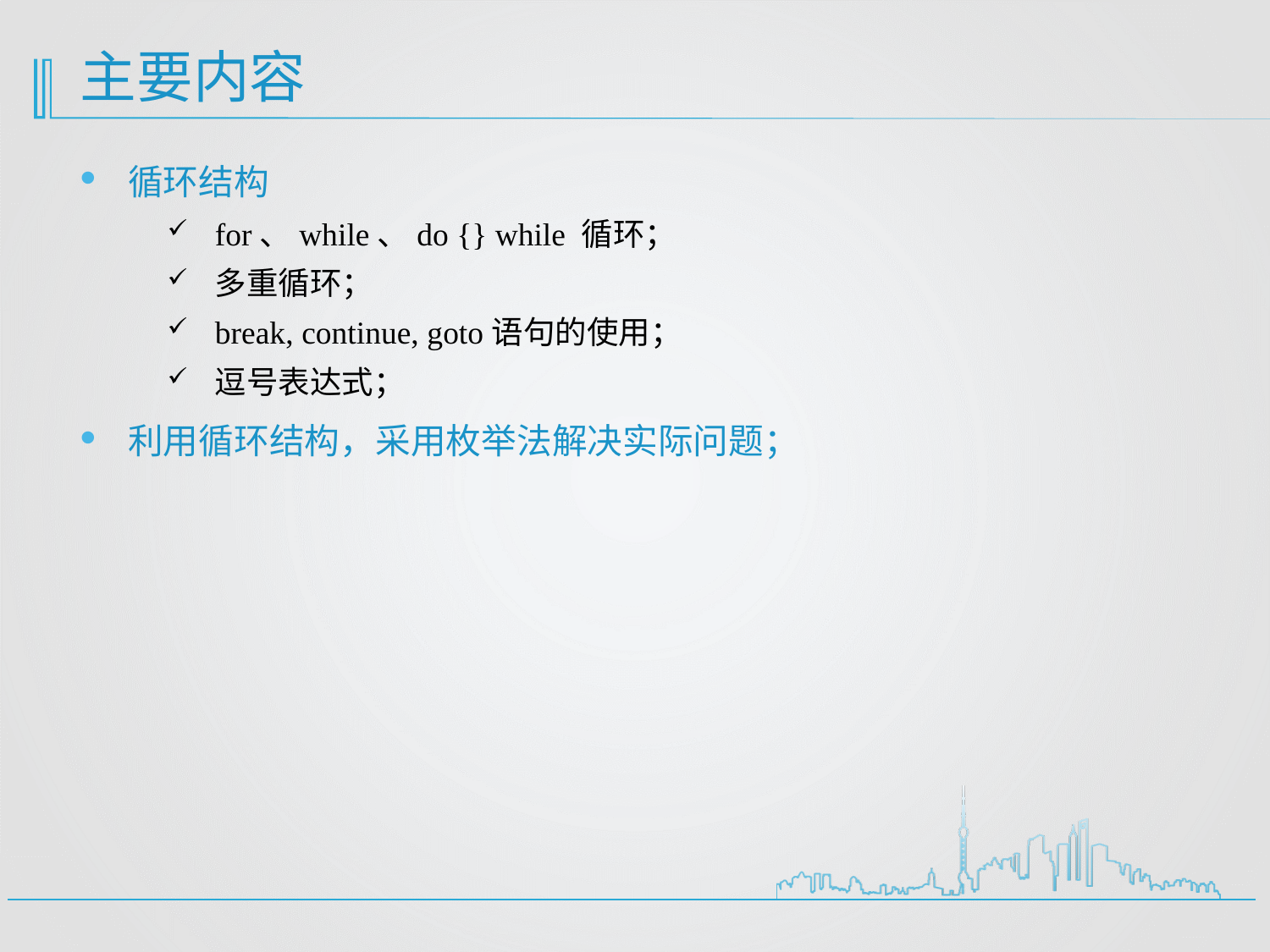

# 主要内容
循环结构
for、while、do {} while 循环；
多重循环；
break, continue, goto语句的使用；
逗号表达式；
利用循环结构，采用枚举法解决实际问题；